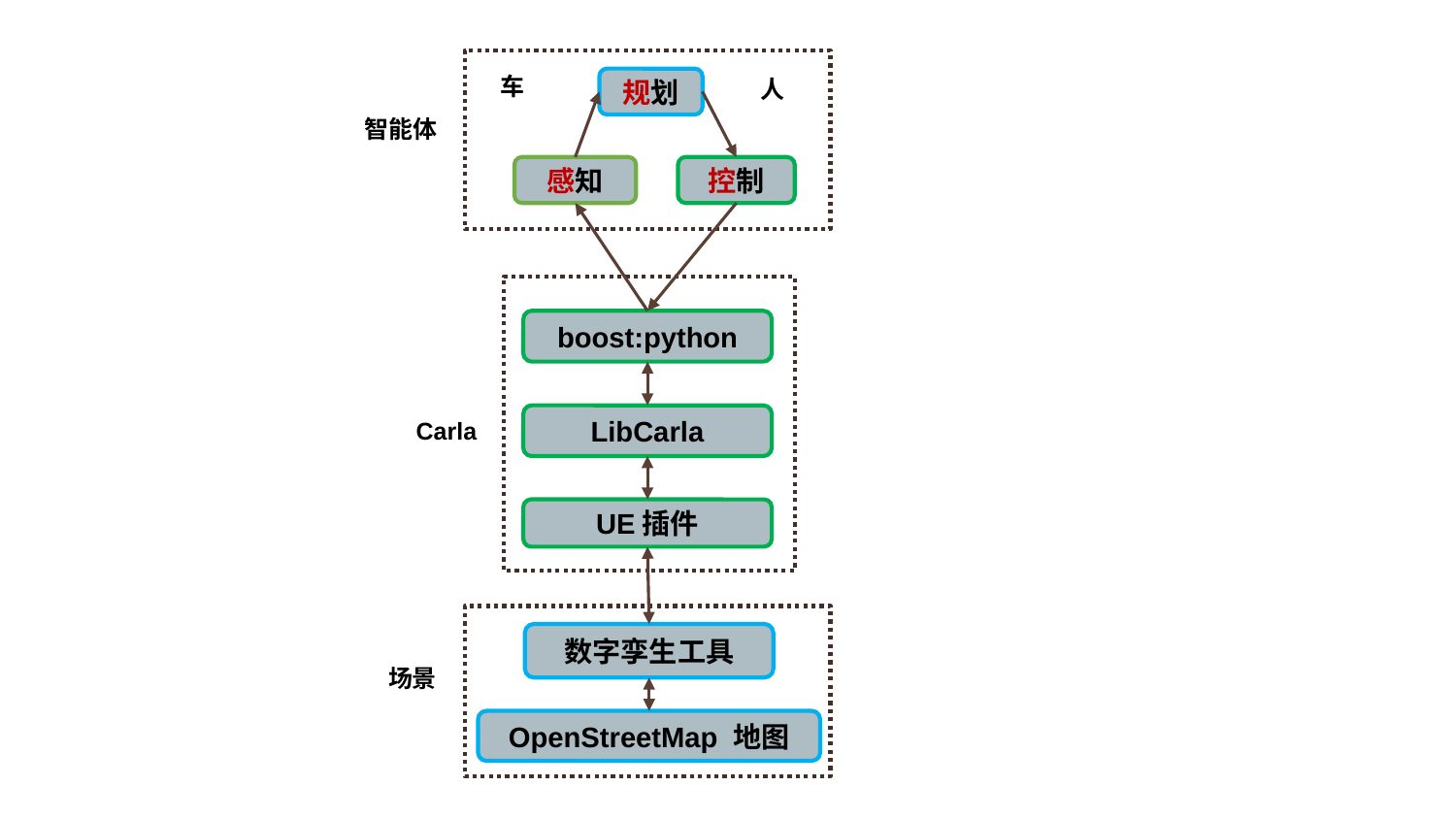

规划
车
人
智能体
感知
控制

boost:python
LibCarla
Carla
UE插件

数字孪生工具
场景
OpenStreetMap 地图